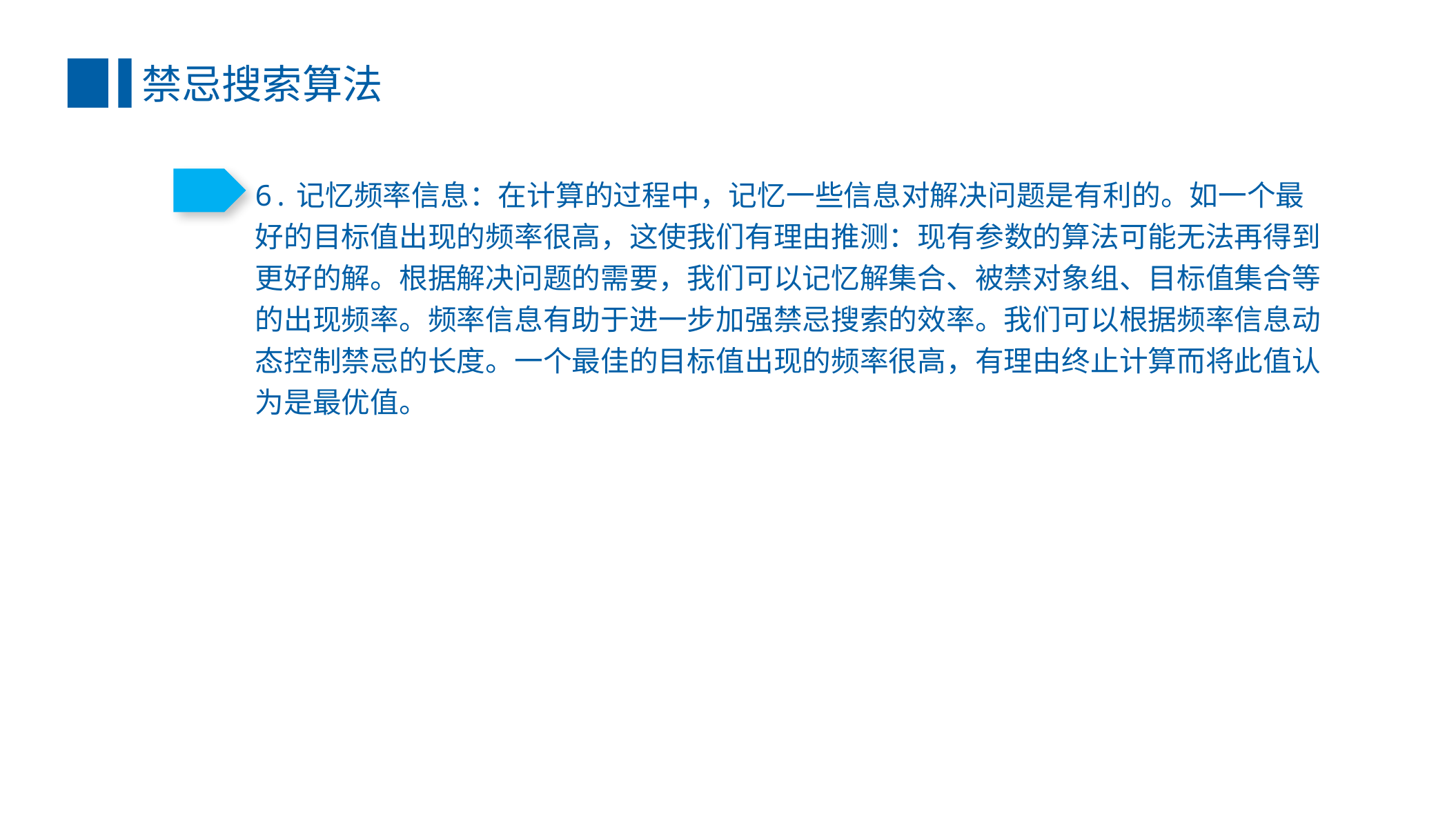

禁忌搜索算法

6.记忆频率信息：在计算的过程中，记忆一些信息对解决问题是有利的。如一个最好的目标值出现的频率很高，这使我们有理由推测：现有参数的算法可能无法再得到更好的解。根据解决问题的需要，我们可以记忆解集合、被禁对象组、目标值集合等的出现频率。频率信息有助于进一步加强禁忌搜索的效率。我们可以根据频率信息动态控制禁忌的长度。一个最佳的目标值出现的频率很高，有理由终止计算而将此值认为是最优值。